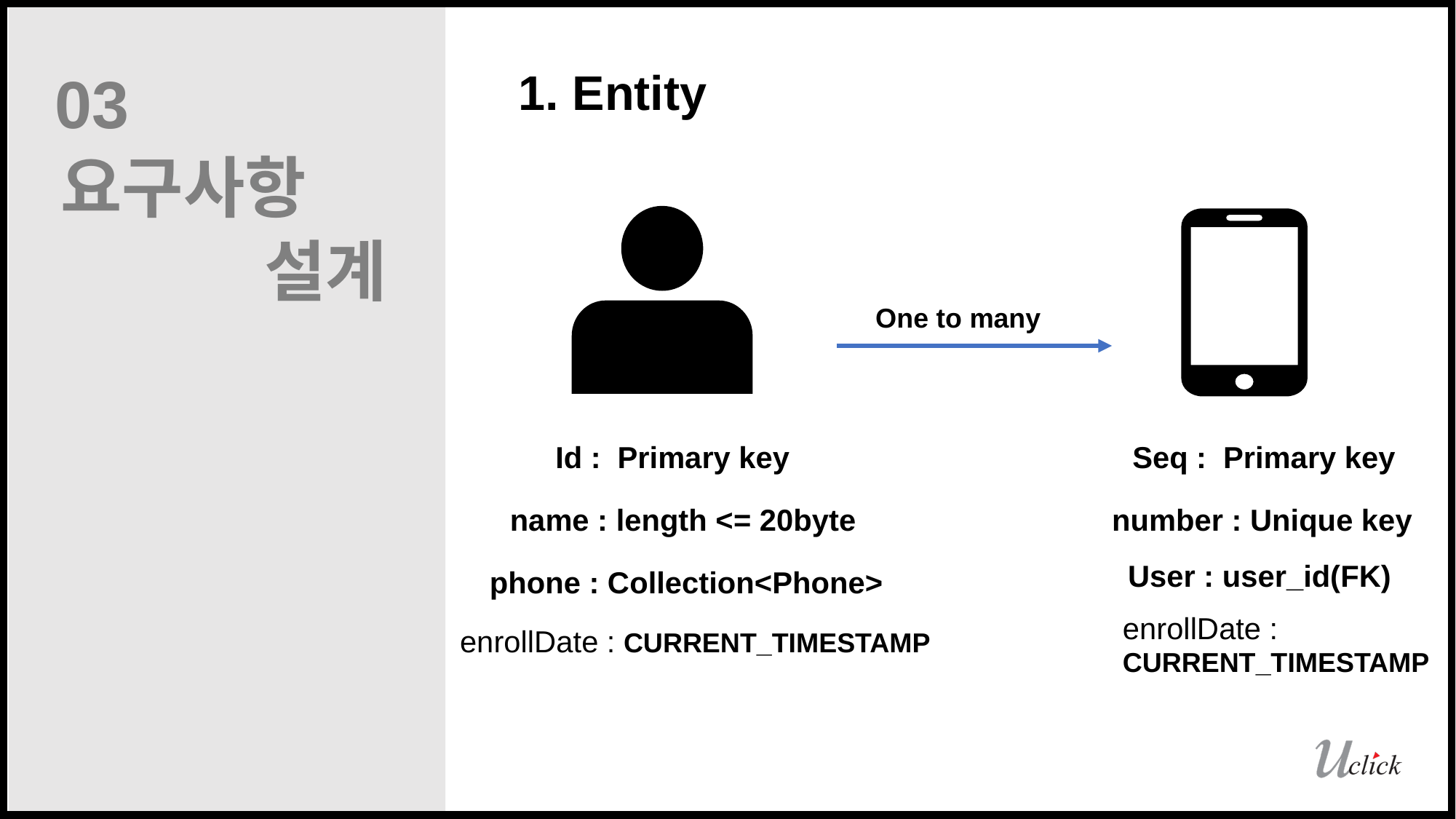

03
1. Entity
요구사항

설계
One to many
Id :  Primary key
Seq :  Primary key
name : length <= 20byte
number : Unique key
User : user_id(FK)
phone : Collection<Phone>
enrollDate :
CURRENT_TIMESTAMP
enrollDate : CURRENT_TIMESTAMP